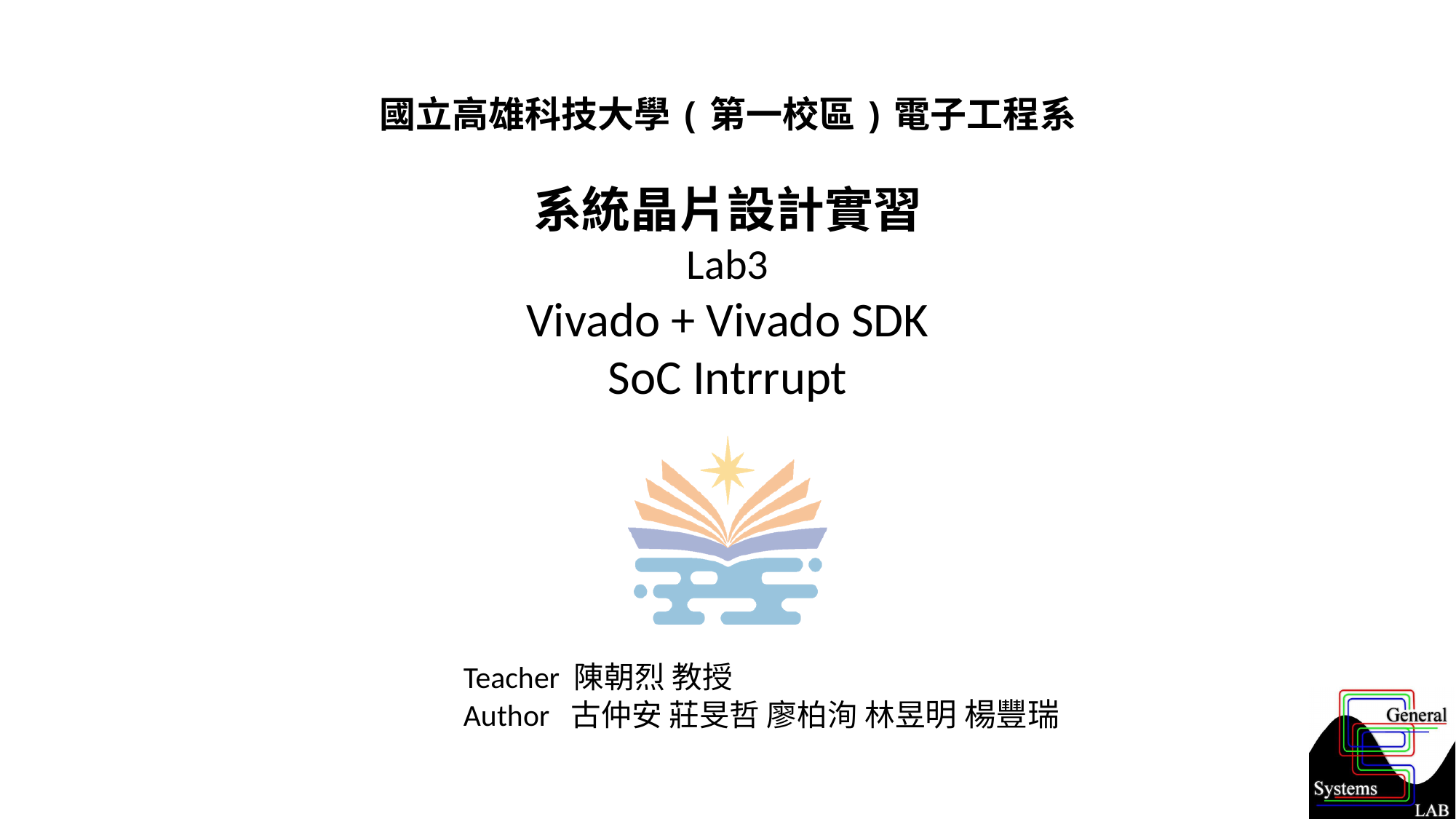

國立高雄科技大學(第一校區)電子工程系
系統晶片設計實習
Lab3
Vivado + Vivado SDK
SoC Intrrupt
Teacher 陳朝烈 教授
Author  古仲安 莊旻哲 廖柏洵 林昱明 楊豐瑞